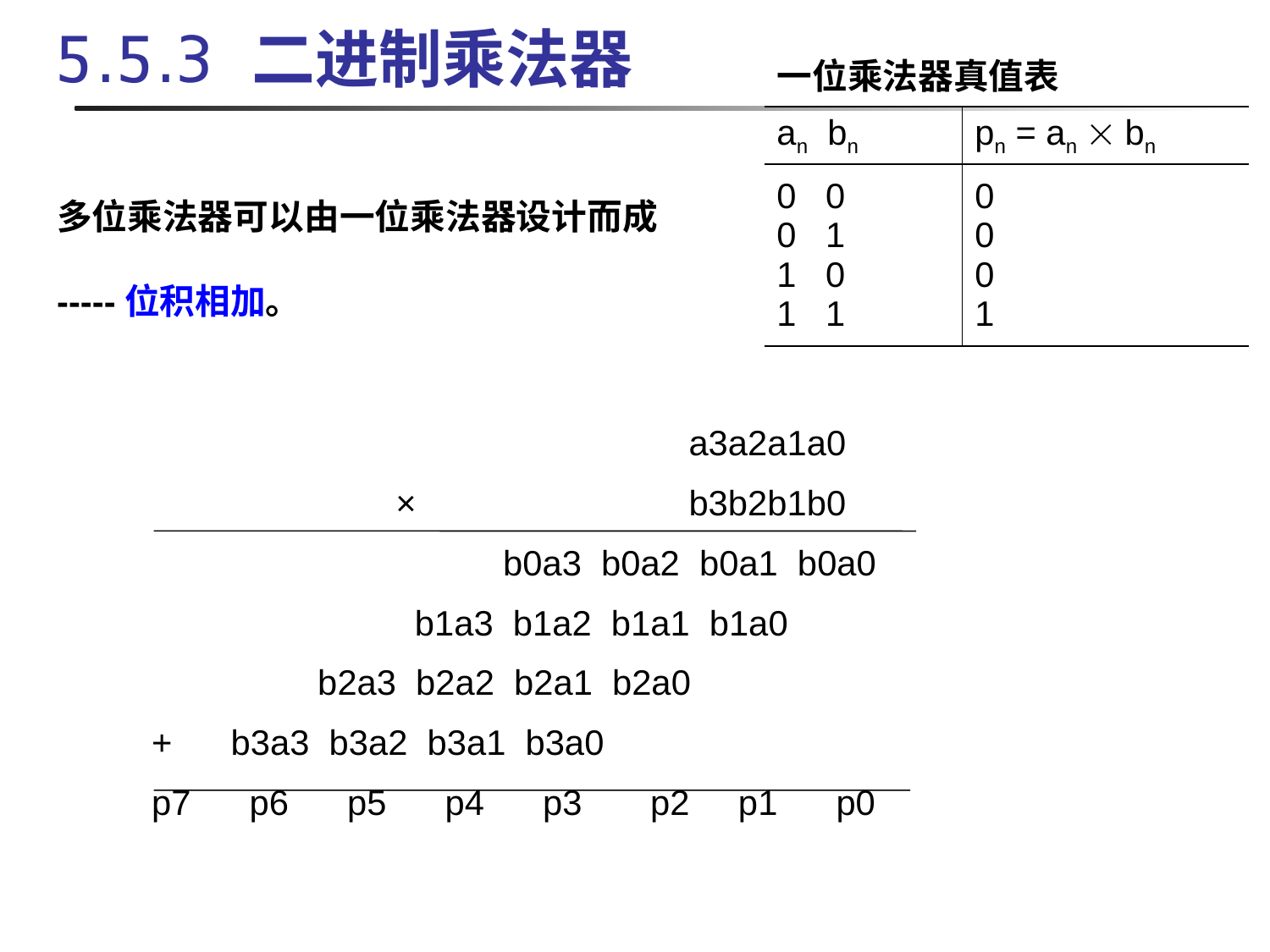

# 5.5.3 二进制乘法器
| 一位乘法器真值表 |  |
| --- | --- |
| an bn | pn = an × bn |
| 0 0 0 1 1 0 1 1 | 0 0 0 1 |
多位乘法器可以由一位乘法器设计而成

-----位积相加。
				    a3a2a1a0
		×		    b3b2b1b0
		           b0a3  b0a2  b0a1  b0a0
	               b1a3  b1a2  b1a1  b1a0
	     b2a3  b2a2  b2a1  b2a0
 +      b3a3  b3a2  b3a1  b3a0
 p7      p6      p5      p4      p3       p2     p1      p0